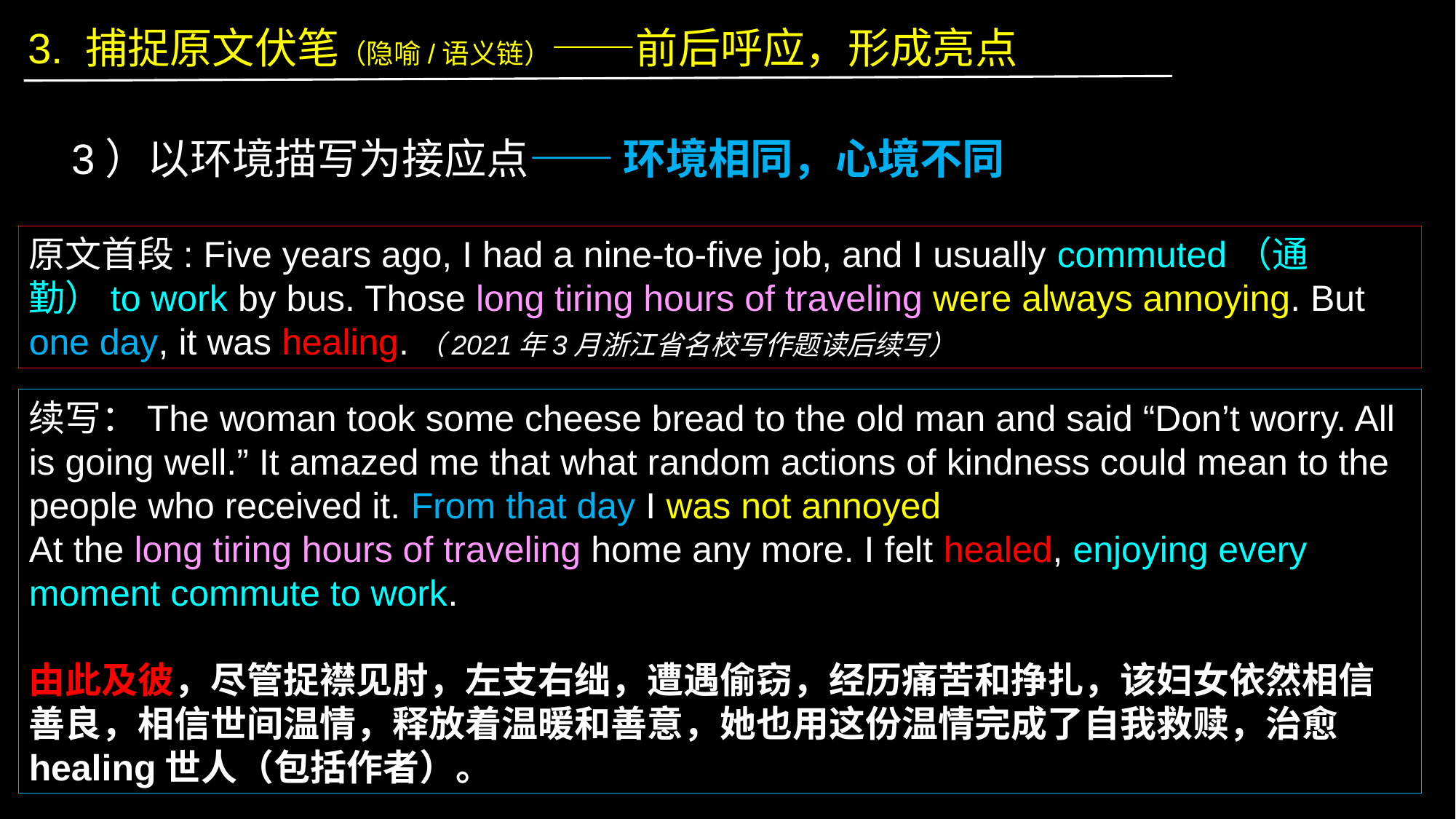

3. 捕捉原文伏笔（隐喻/语义链）——前后呼应，形成亮点
3）以环境描写为接应点—— 环境相同，心境不同
原文首段: Five years ago, I had a nine-to-five job, and I usually commuted（通勤）to work by bus. Those long tiring hours of traveling were always annoying. But one day, it was healing.（2021年3月浙江省名校写作题读后续写）
续写：The woman took some cheese bread to the old man and said “Don’t worry. All is going well.” It amazed me that what random actions of kindness could mean to the people who received it. From that day I was not annoyed
At the long tiring hours of traveling home any more. I felt healed, enjoying every moment commute to work.

由此及彼，尽管捉襟见肘，左支右绌，遭遇偷窃，经历痛苦和挣扎，该妇女依然相信善良，相信世间温情，释放着温暖和善意，她也用这份温情完成了自我救赎，治愈healing世人（包括作者）。